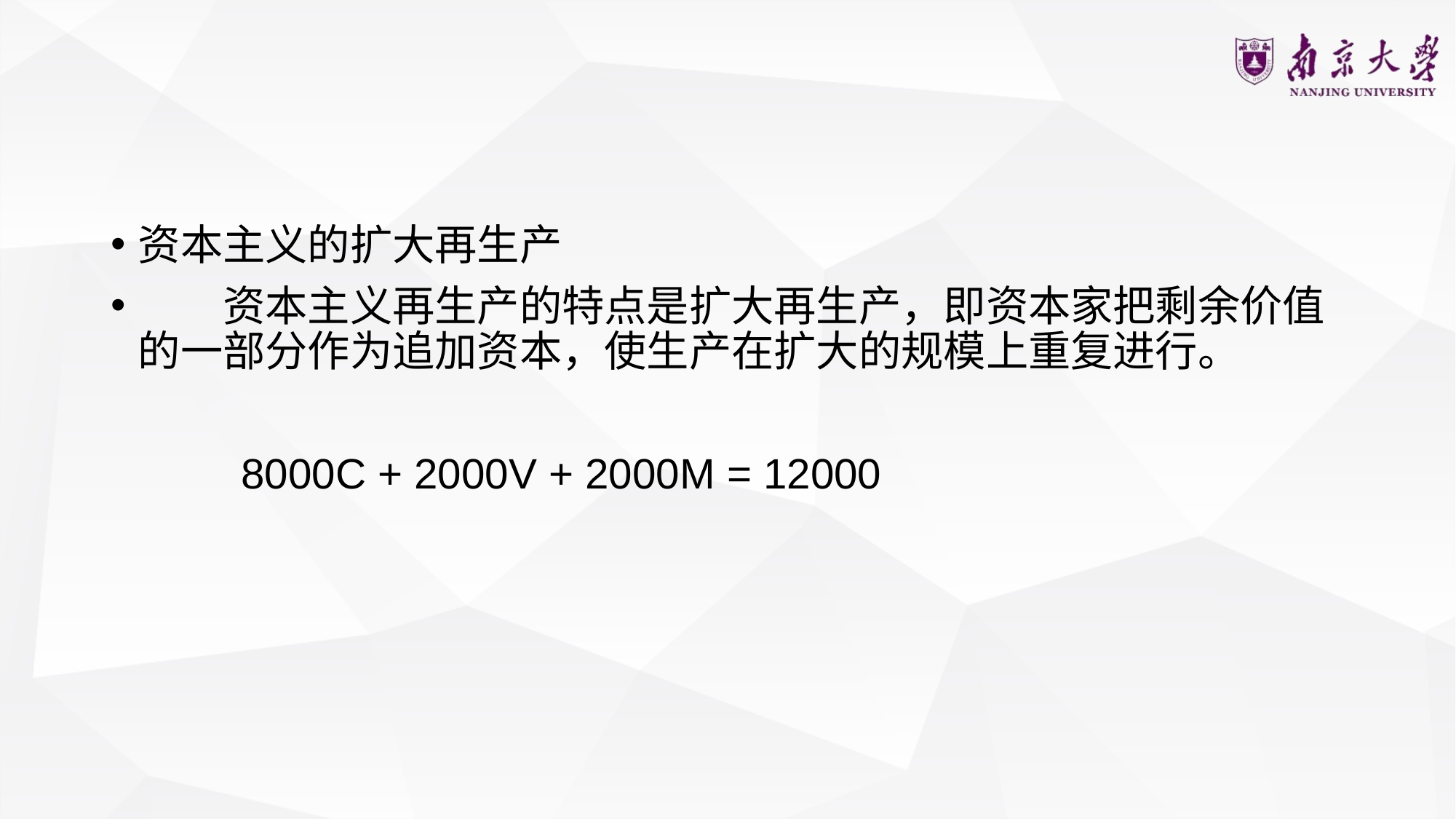

#
资本主义的扩大再生产
　　资本主义再生产的特点是扩大再生产，即资本家把剩余价值的一部分作为追加资本，使生产在扩大的规模上重复进行。

           8000C + 2000V + 2000M = 12000